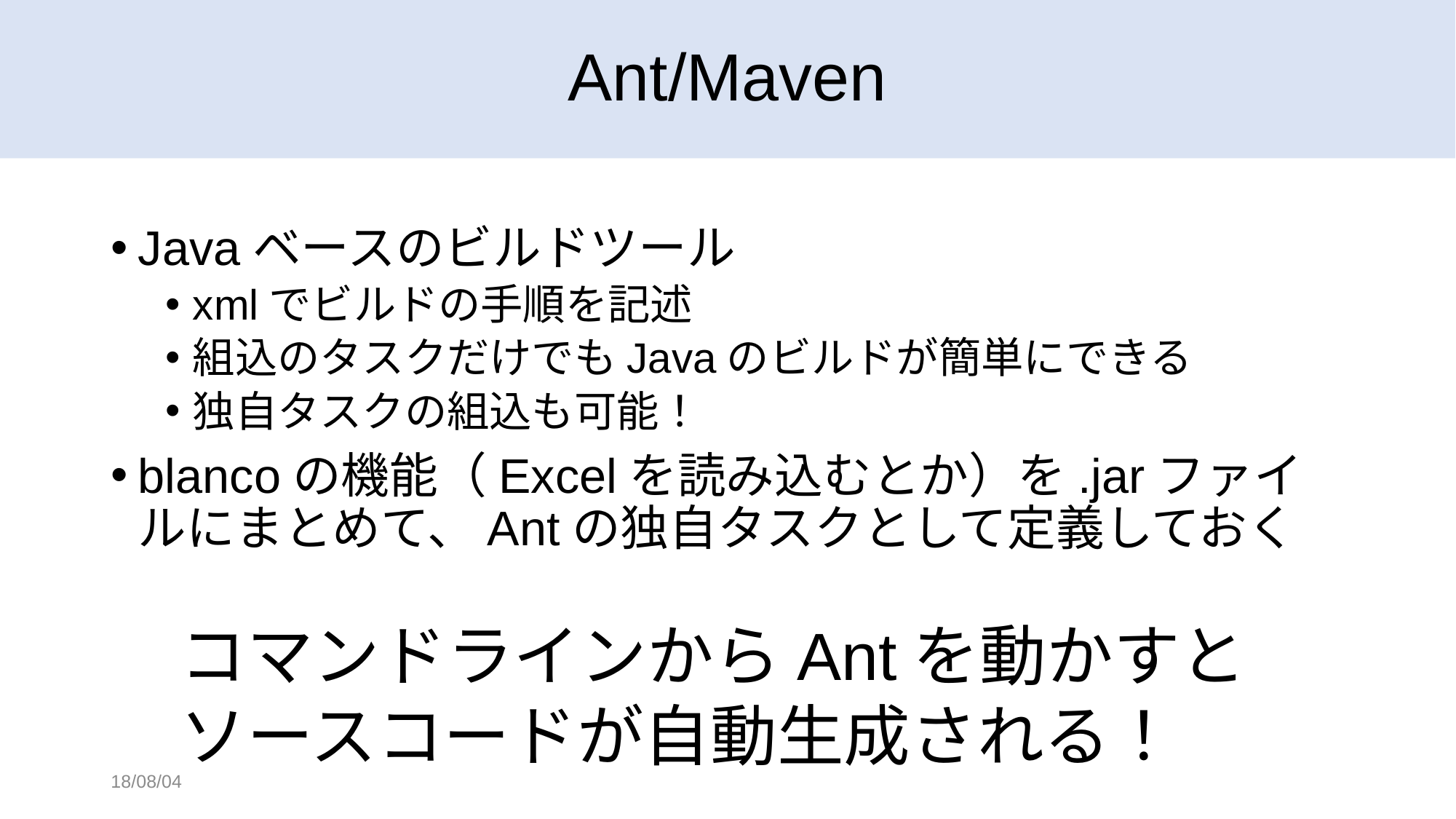

# Ant/Maven
Javaベースのビルドツール
xmlでビルドの手順を記述
組込のタスクだけでもJavaのビルドが簡単にできる
独自タスクの組込も可能！
blancoの機能（Excelを読み込むとか）を.jarファイルにまとめて、Antの独自タスクとして定義しておく

コマンドラインからAntを動かすとソースコードが自動生成される！
18/08/04